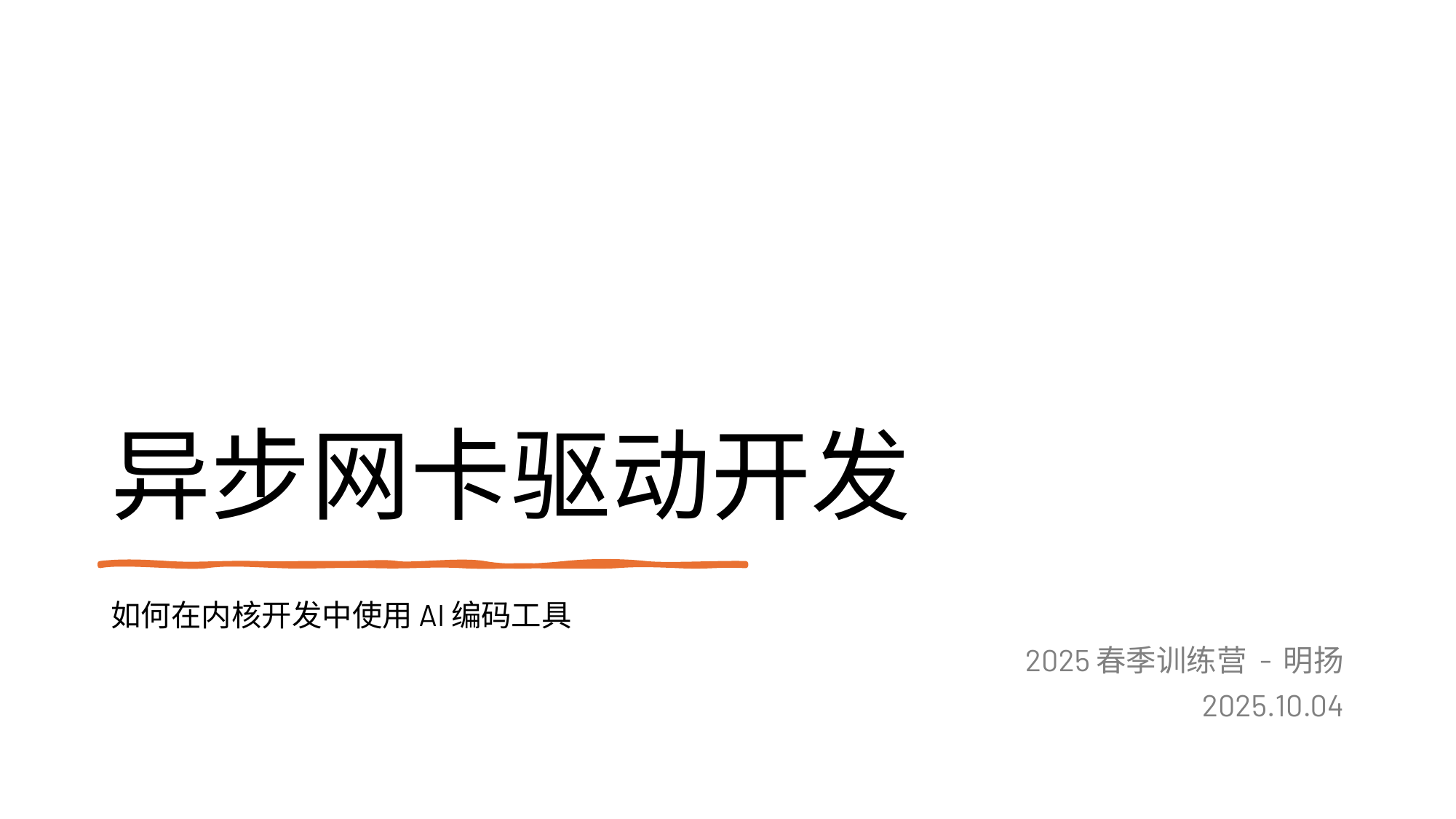

# 异步网卡驱动开发

如何在内核开发中使用AI编码工具
2025春季训练营 - 明扬
2025.10.04